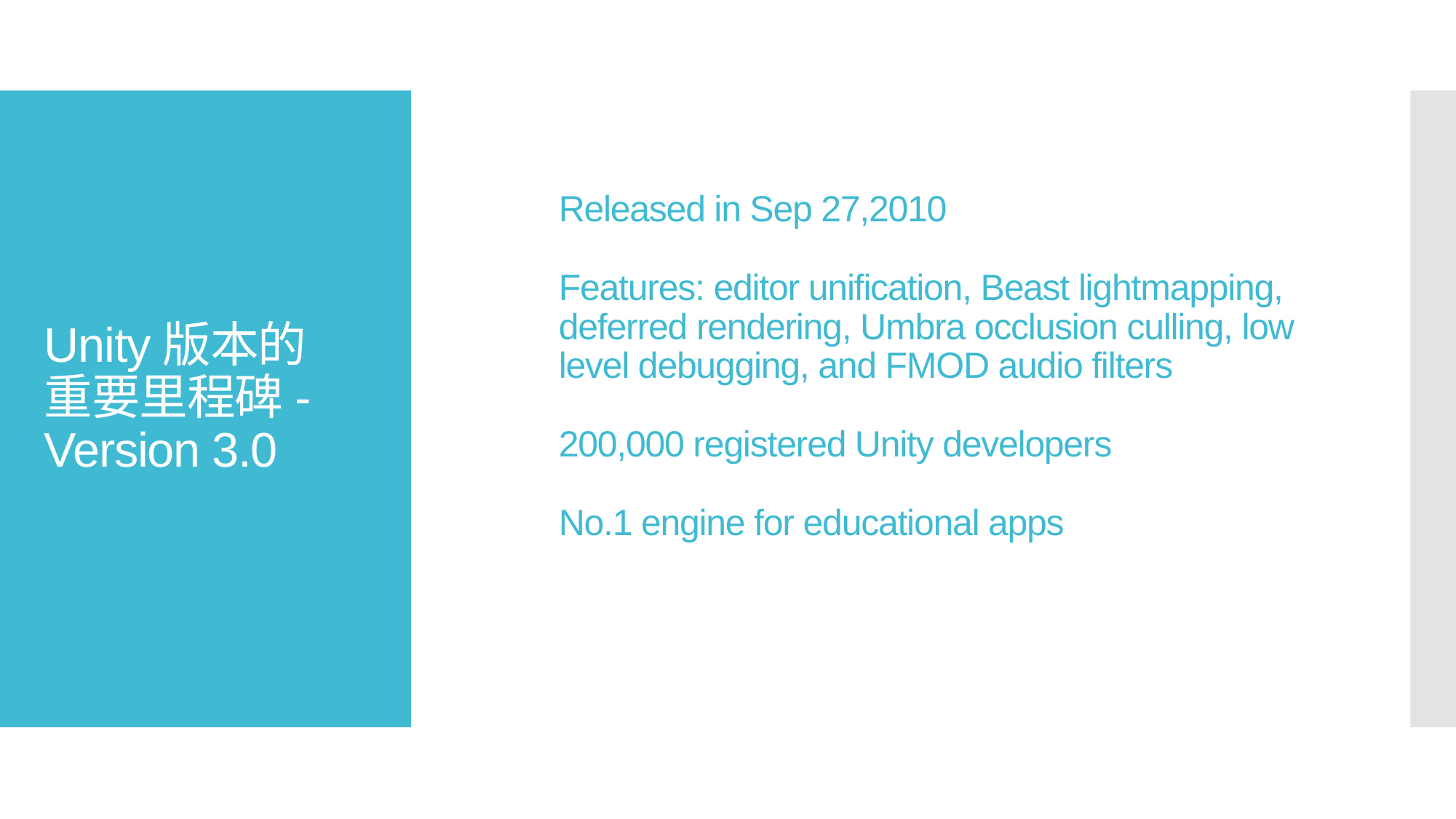

# Released in Sep 27,2010 Features: editor unification, Beast lightmapping, deferred rendering, Umbra occlusion culling, low level debugging, and FMOD audio filters 200,000 registered Unity developers No.1 engine for educational apps
Unity版本的
重要里程碑-
Version 3.0